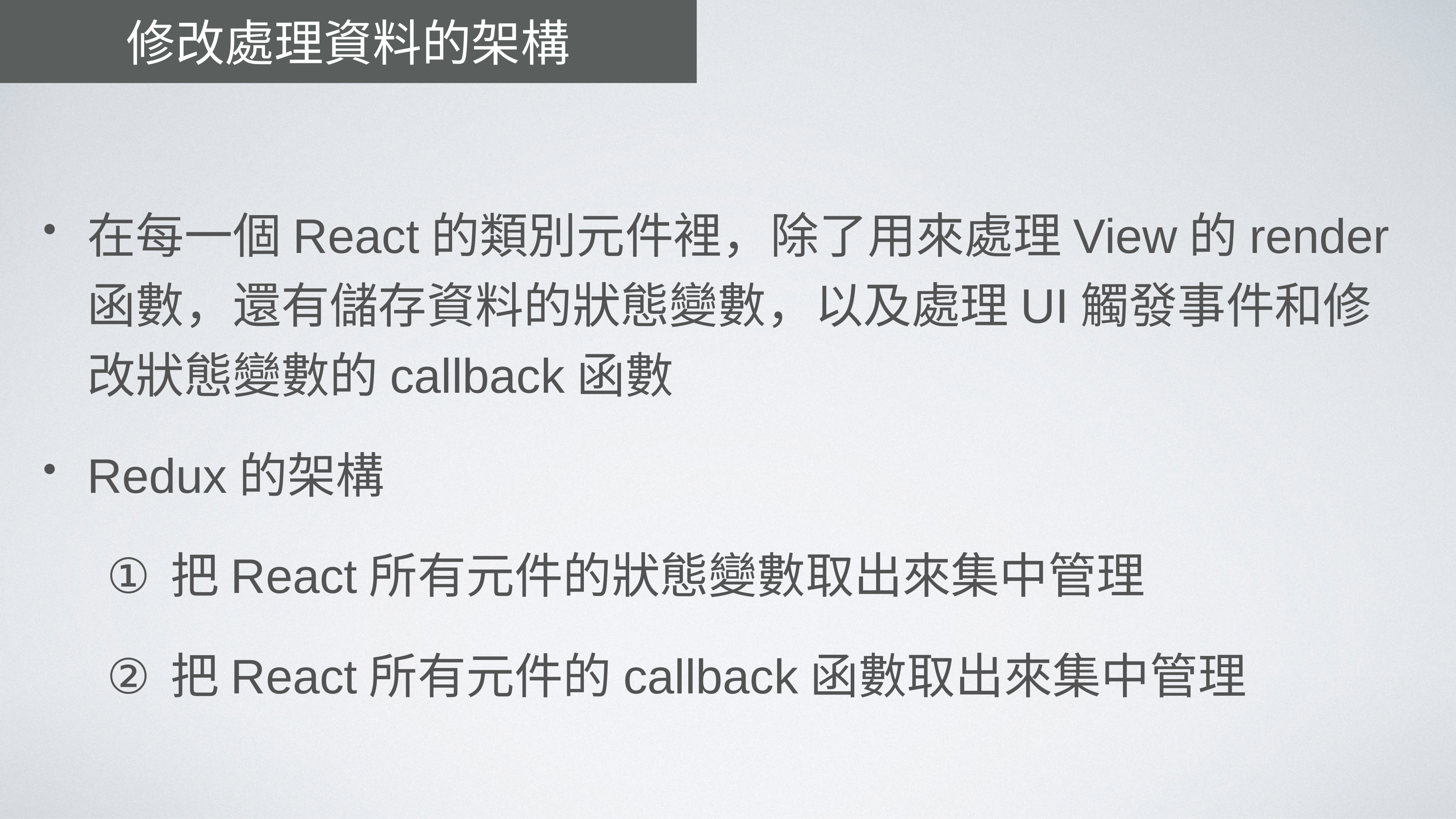

# 修改處理資料的架構
在每一個React的類別元件裡，除了用來處理View的render函數，還有儲存資料的狀態變數，以及處理UI觸發事件和修改狀態變數的callback函數
Redux的架構
把React所有元件的狀態變數取出來集中管理
把React所有元件的callback函數取出來集中管理